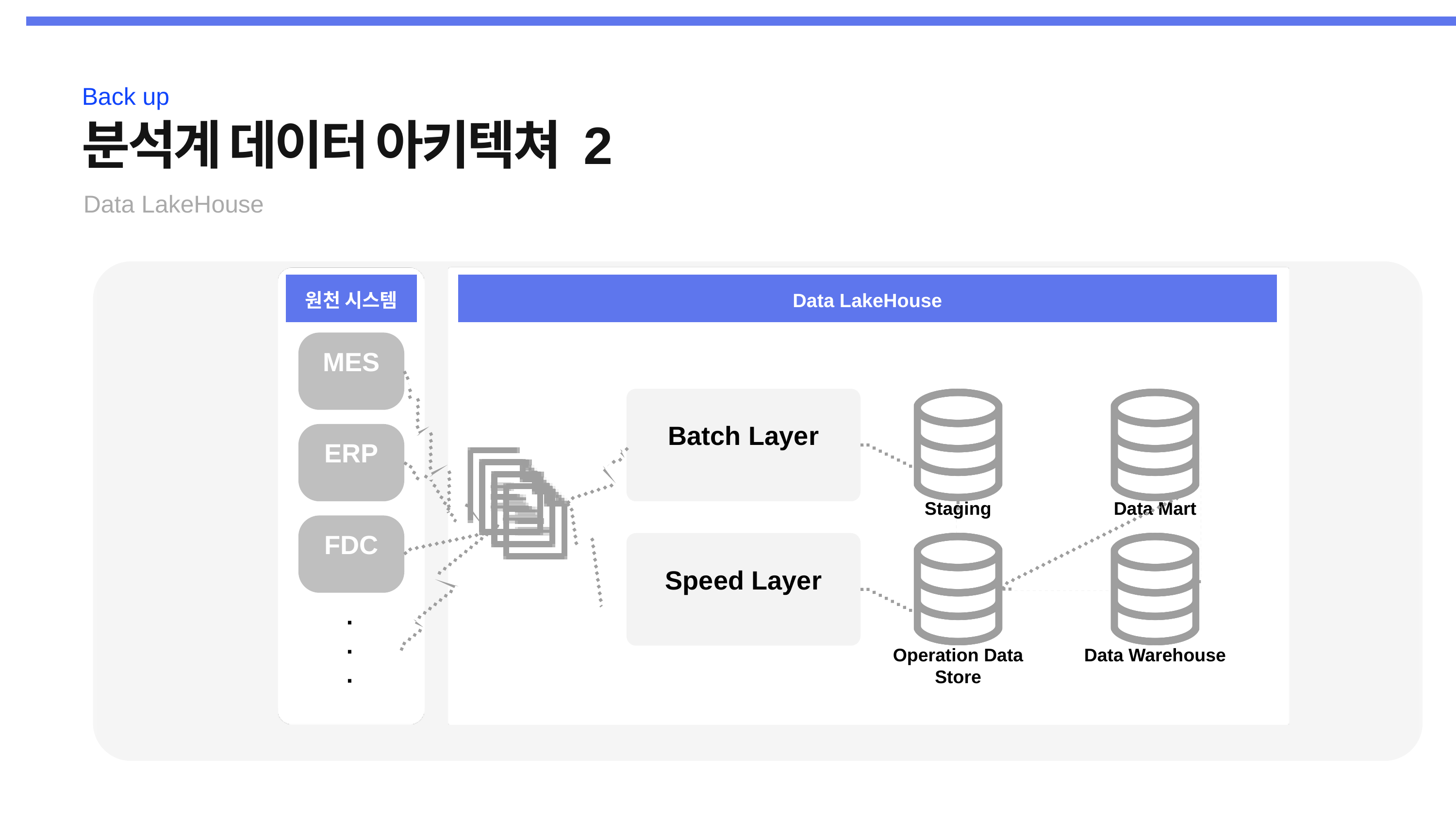

Back up

분석계 데이터 아키텍쳐 2

Data LakeHouse

원천 시스템

Data LakeHouse

MES

Batch Layer

ERP

FDC

Staging

Data Mart

Speed Layer

.
.
.

Operation Data Store

Data Warehouse